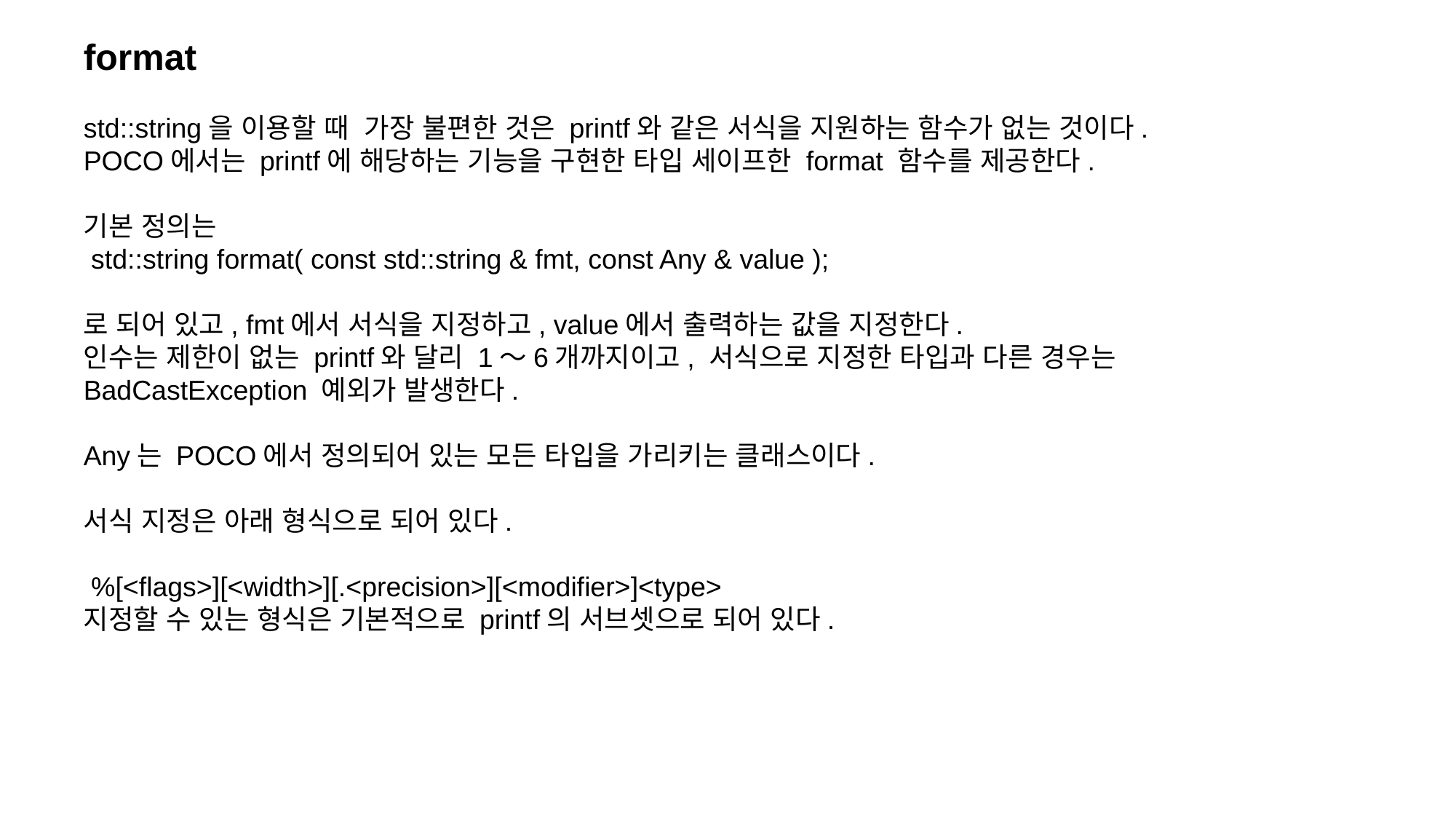

format

std::string을 이용할 때  가장 불편한 것은 printf와 같은 서식을 지원하는 함수가 없는 것이다.
POCO에서는 printf에 해당하는 기능을 구현한 타입 세이프한 format 함수를 제공한다.

기본 정의는
 std::string format( const std::string & fmt, const Any & value );

로 되어 있고, fmt에서 서식을 지정하고, value에서 출력하는 값을 지정한다.
인수는 제한이 없는 printf와 달리 1～6개까지이고, 서식으로 지정한 타입과 다른 경우는 BadCastException 예외가 발생한다.

Any는 POCO에서 정의되어 있는 모든 타입을 가리키는 클래스이다.

서식 지정은 아래 형식으로 되어 있다.

 %[<flags>][<width>][.<precision>][<modifier>]<type>
지정할 수 있는 형식은 기본적으로 printf의 서브셋으로 되어 있다.